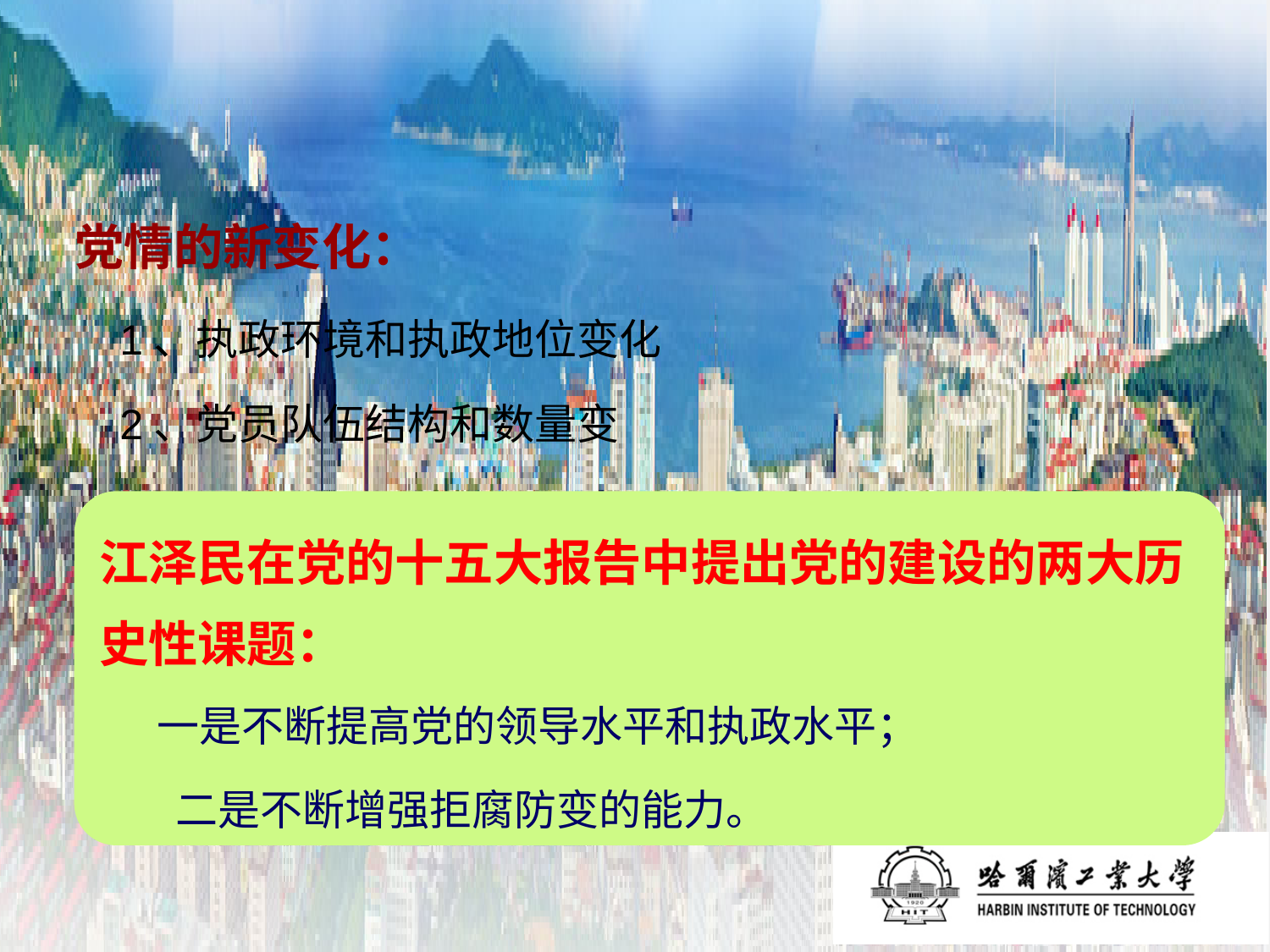

# 党情的新变化：
    1、执政环境和执政地位变化
    2、党员队伍结构和数量变
江泽民在党的十五大报告中提出党的建设的两大历史性课题：
    一是不断提高党的领导水平和执政水平；
       二是不断增强拒腐防变的能力。